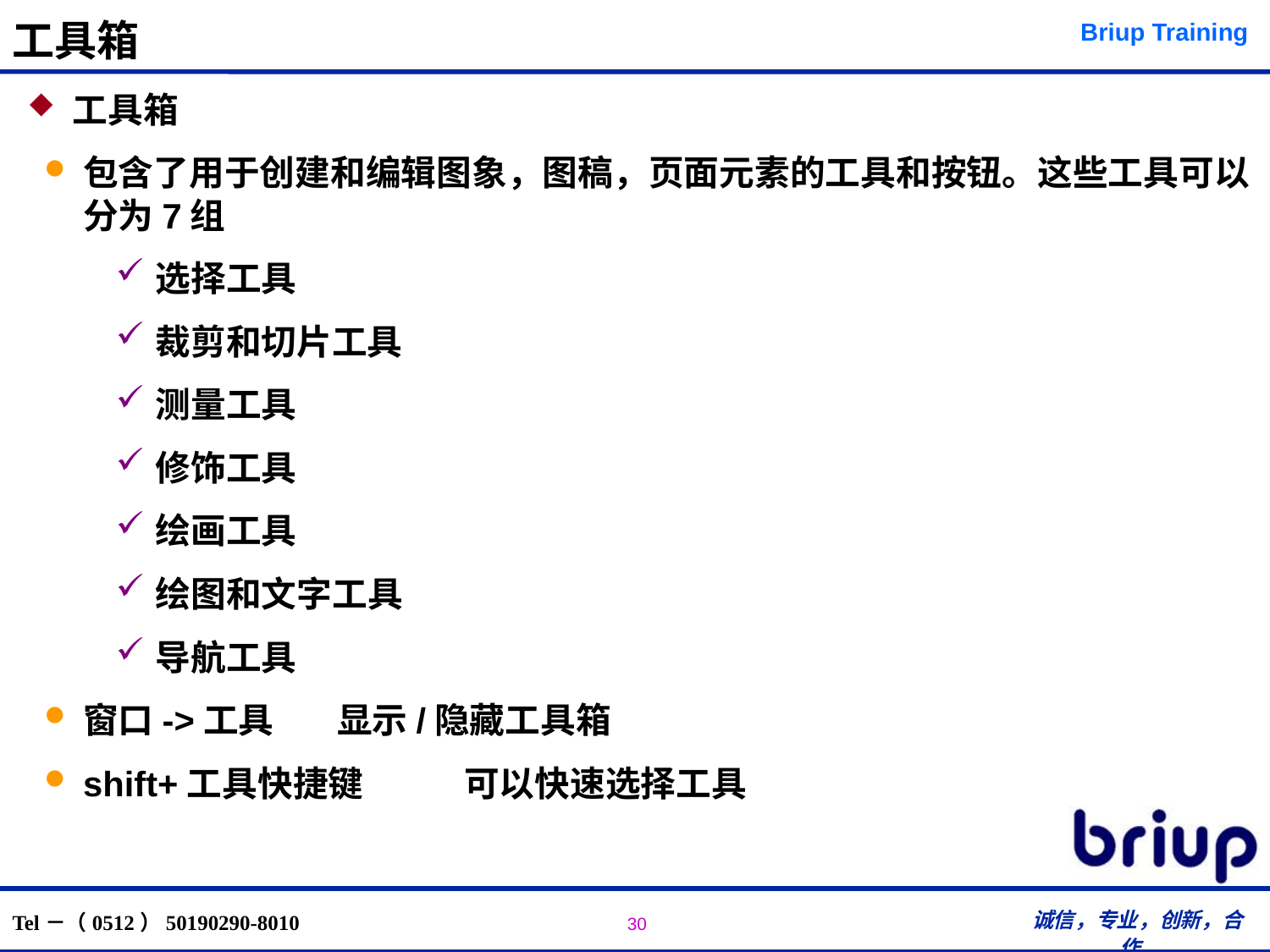

# 工具箱
工具箱
包含了用于创建和编辑图象，图稿，页面元素的工具和按钮。这些工具可以分为7组
选择工具
裁剪和切片工具
测量工具
修饰工具
绘画工具
绘图和文字工具
导航工具
窗口->工具	显示/隐藏工具箱
shift+工具快捷键	可以快速选择工具